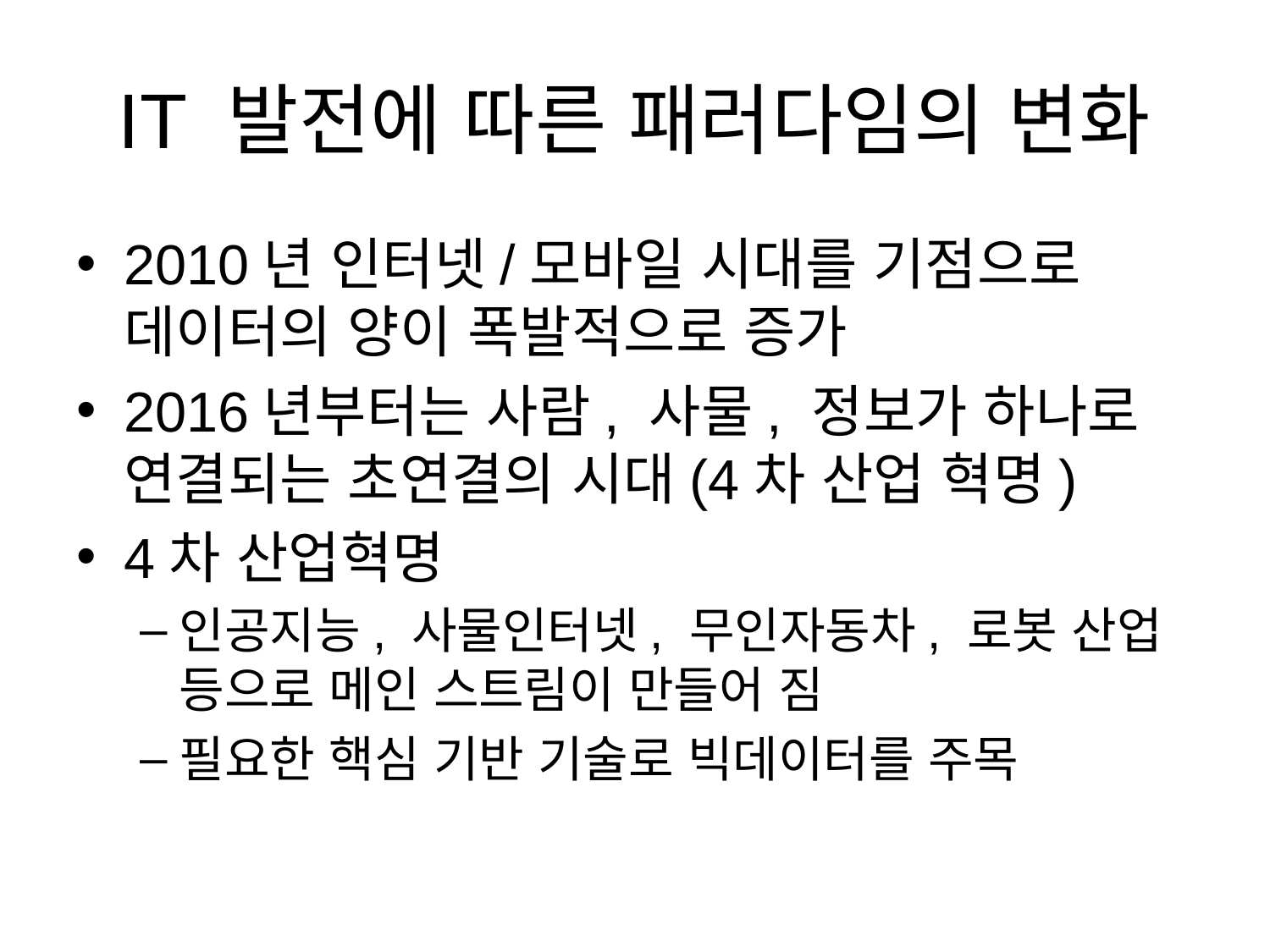

# IT 발전에 따른 패러다임의 변화
2010년 인터넷/모바일 시대를 기점으로 데이터의 양이 폭발적으로 증가
2016년부터는 사람, 사물, 정보가 하나로 연결되는 초연결의 시대(4차 산업 혁명)
4차 산업혁명
인공지능, 사물인터넷, 무인자동차, 로봇 산업 등으로 메인 스트림이 만들어 짐
필요한 핵심 기반 기술로 빅데이터를 주목